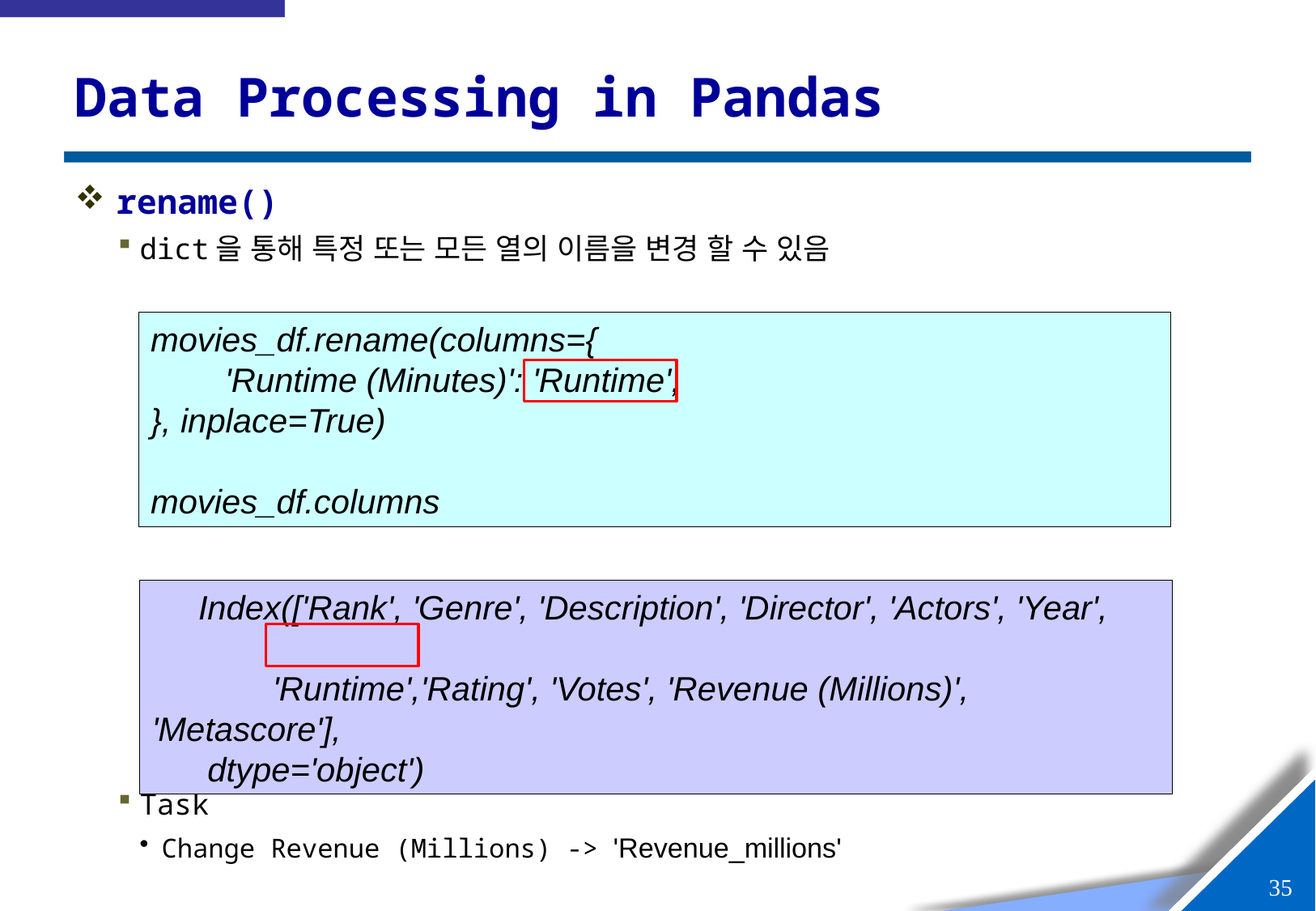

# Data Processing in Pandas
rename()
dict을 통해 특정 또는 모든 열의 이름을 변경 할 수 있음

Task
Change Revenue (Millions) -> 'Revenue_millions'
movies_df.rename(columns={
        'Runtime (Minutes)': 'Runtime',
}, inplace=True)

movies_df.columns

     Index(['Rank', 'Genre', 'Description', 'Director', 'Actors', 'Year',
             'Runtime','Rating', 'Votes', 'Revenue (Millions)', 'Metascore'],
      dtype='object')

35